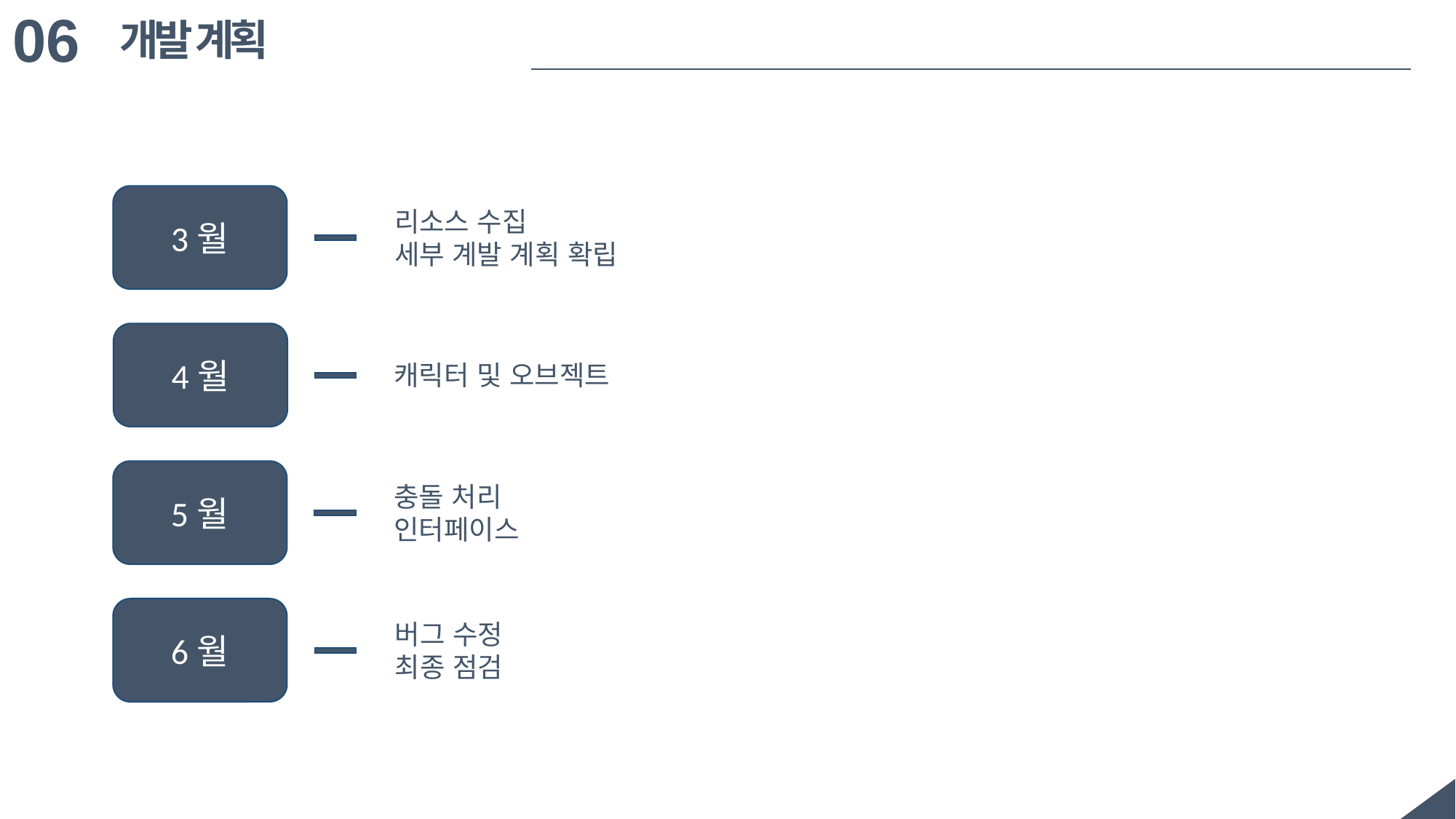

06
개발 계획
3월
리소스 수집
세부 계발 계획 확립

4월
캐릭터 및 오브젝트

5월
충돌 처리
인터페이스

6월
버그 수정
최종 점검